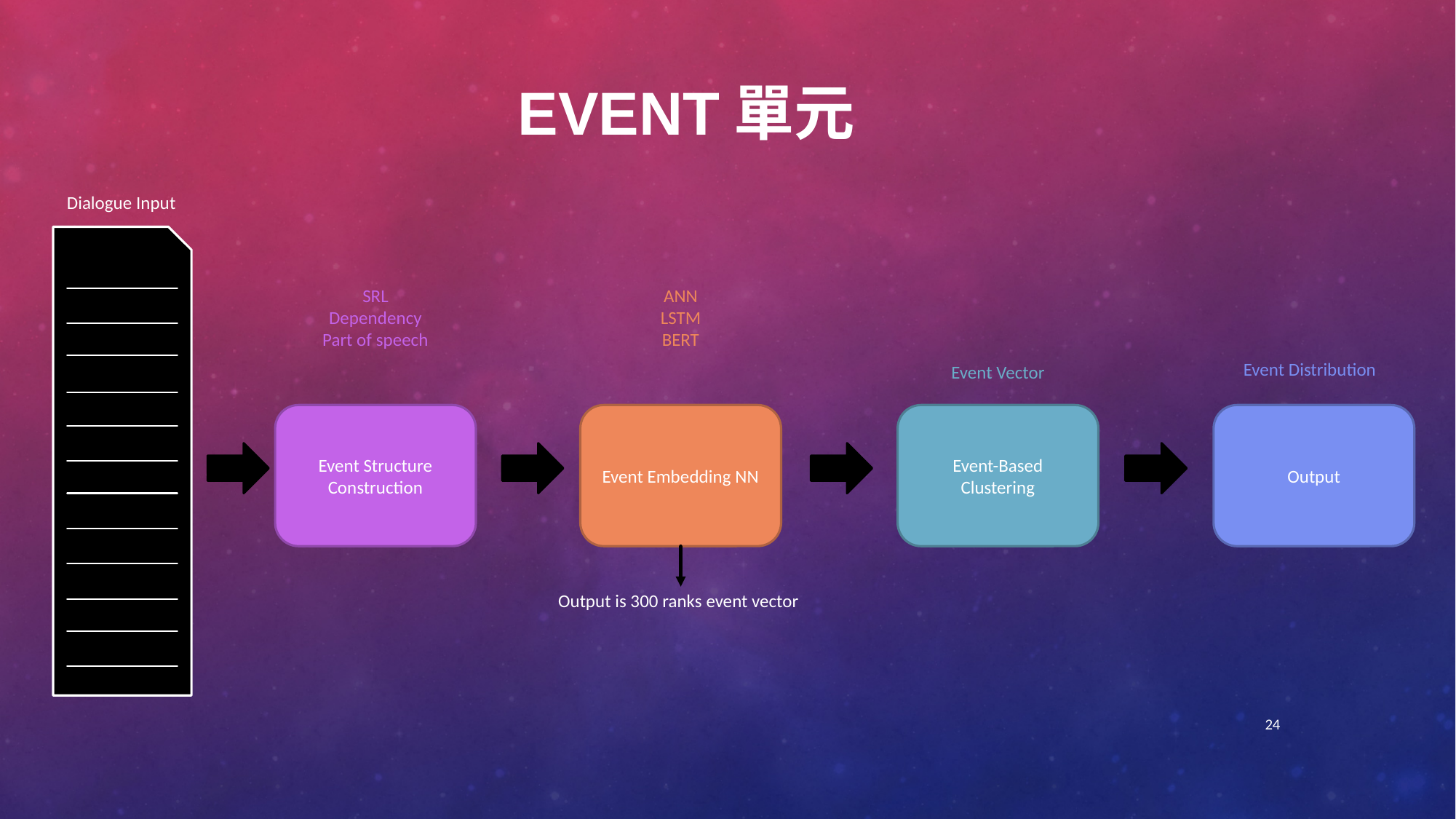

# EVENT單元
Dialogue Input

ANN
LSTM
BERT
Event Embedding NN
SRL
Dependency
Part of speech
Event Structure Construction
Event Distribution

Output
Event Vector
Event-Based Clustering

Output is 300 ranks event vector
24